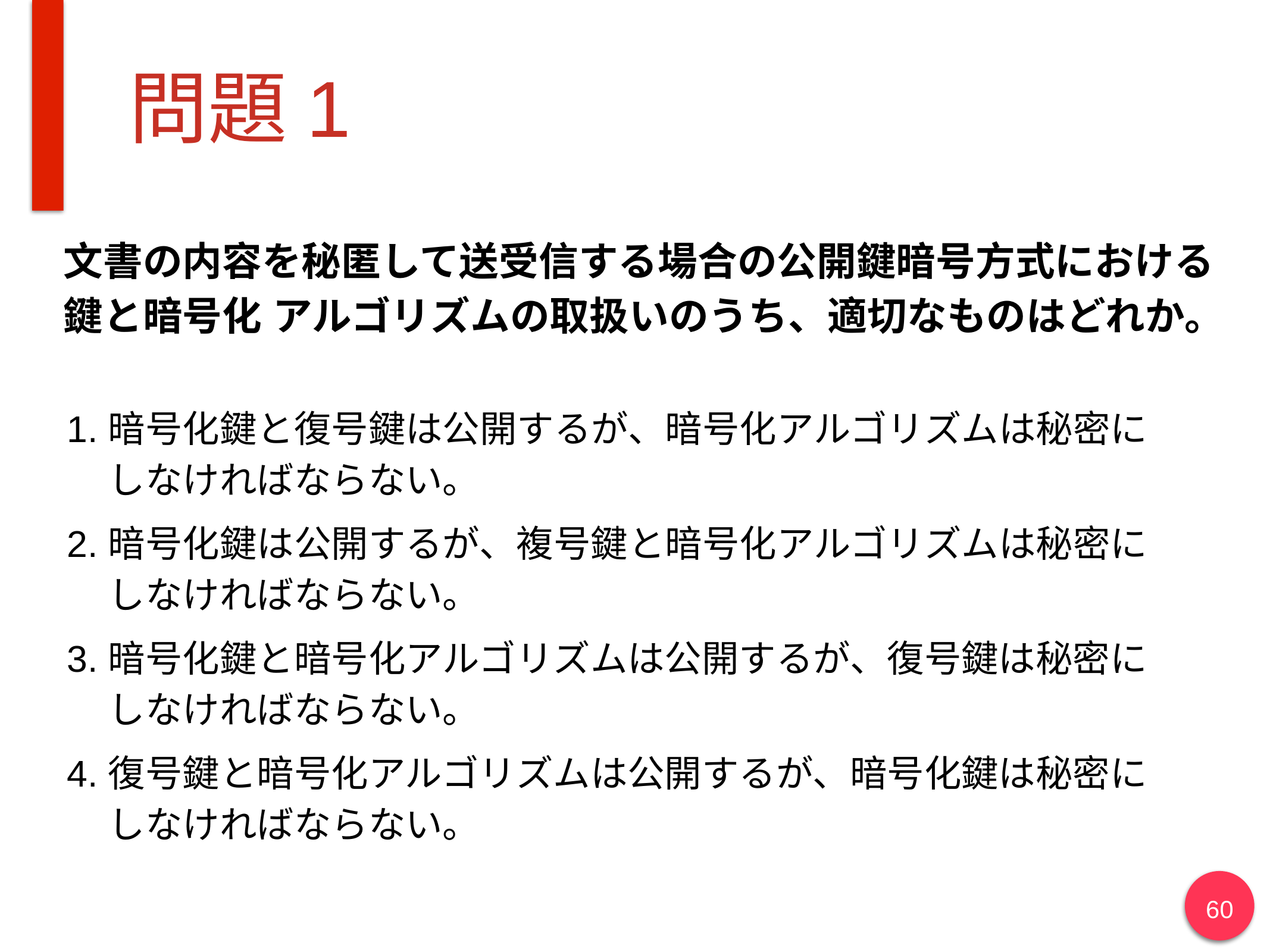

# 問題1
文書の内容を秘匿して送受信する場合の公開鍵暗号方式における鍵と暗号化 アルゴリズムの取扱いのうち、適切なものはどれか。

暗号化鍵と復号鍵は公開するが、暗号化アルゴリズムは秘密に
しなければならない。
暗号化鍵は公開するが、複号鍵と暗号化アルゴリズムは秘密に
しなければならない。
暗号化鍵と暗号化アルゴリズムは公開するが、復号鍵は秘密に
しなければならない。
復号鍵と暗号化アルゴリズムは公開するが、暗号化鍵は秘密に
しなければならない。
60